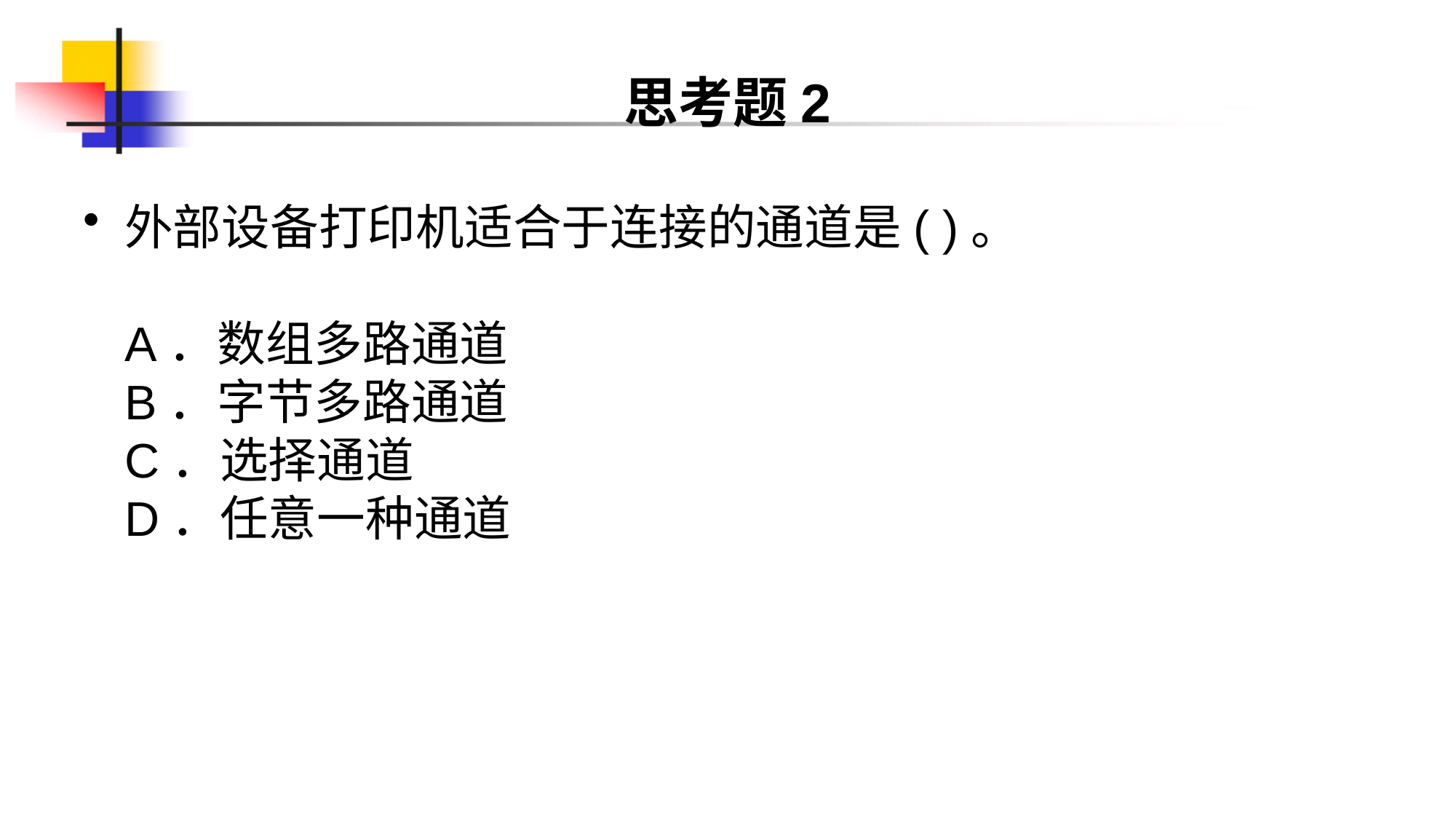

# 思考题2
外部设备打印机适合于连接的通道是( )。
A．数组多路通道
B．字节多路通道
C．选择通道
D．任意一种通道
147